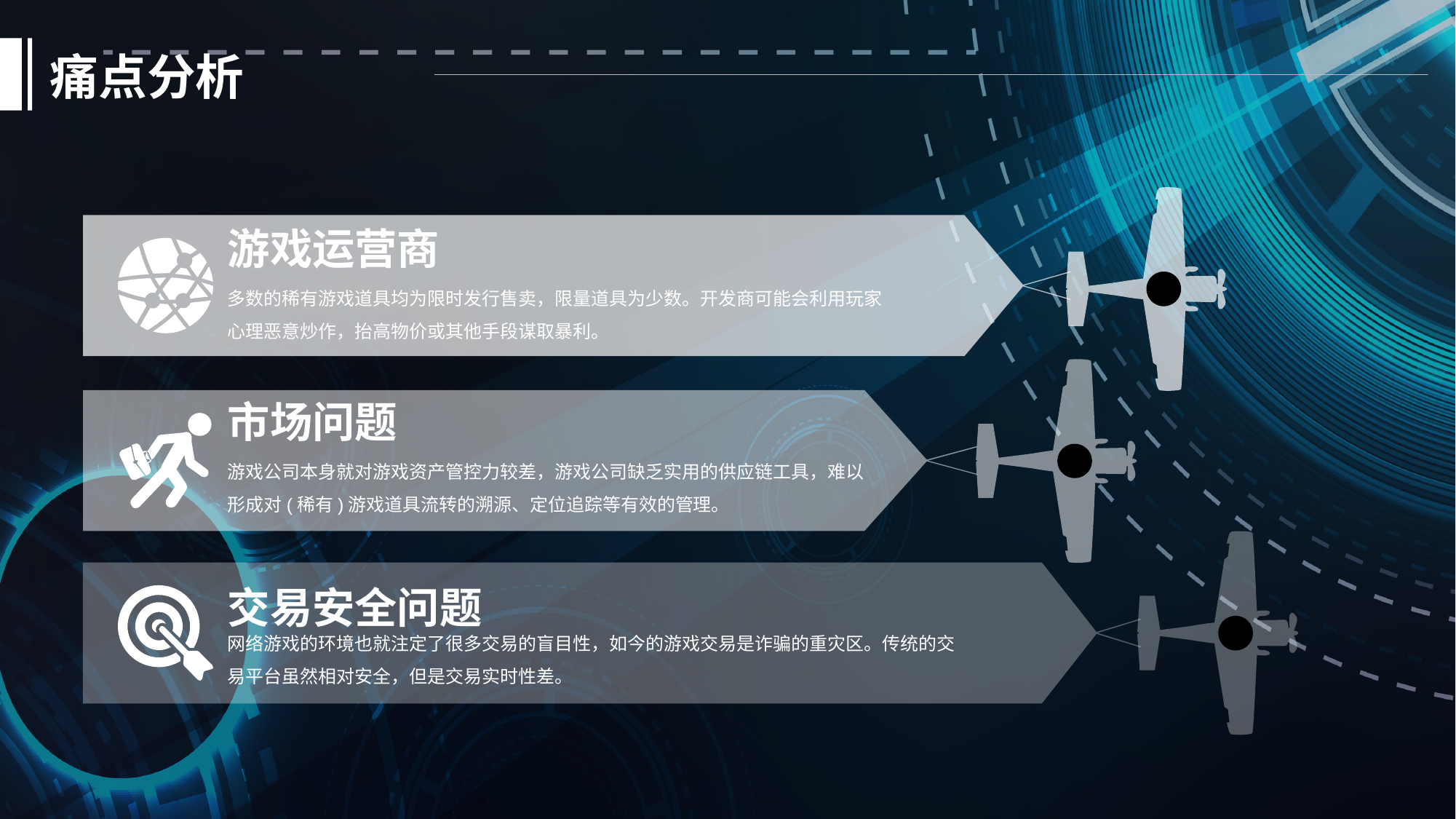

痛点分析

游戏运营商
多数的稀有游戏道具均为限时发行售卖，限量道具为少数。开发商可能会利用玩家心理恶意炒作，抬高物价或其他手段谋取暴利。

市场问题
游戏公司本身就对游戏资产管控力较差，游戏公司缺乏实用的供应链工具，难以形成对(稀有)游戏道具流转的溯源、定位追踪等有效的管理。

交易安全问题
网络游戏的环境也就注定了很多交易的盲目性，如今的游戏交易是诈骗的重灾区。传统的交易平台虽然相对安全，但是交易实时性差。